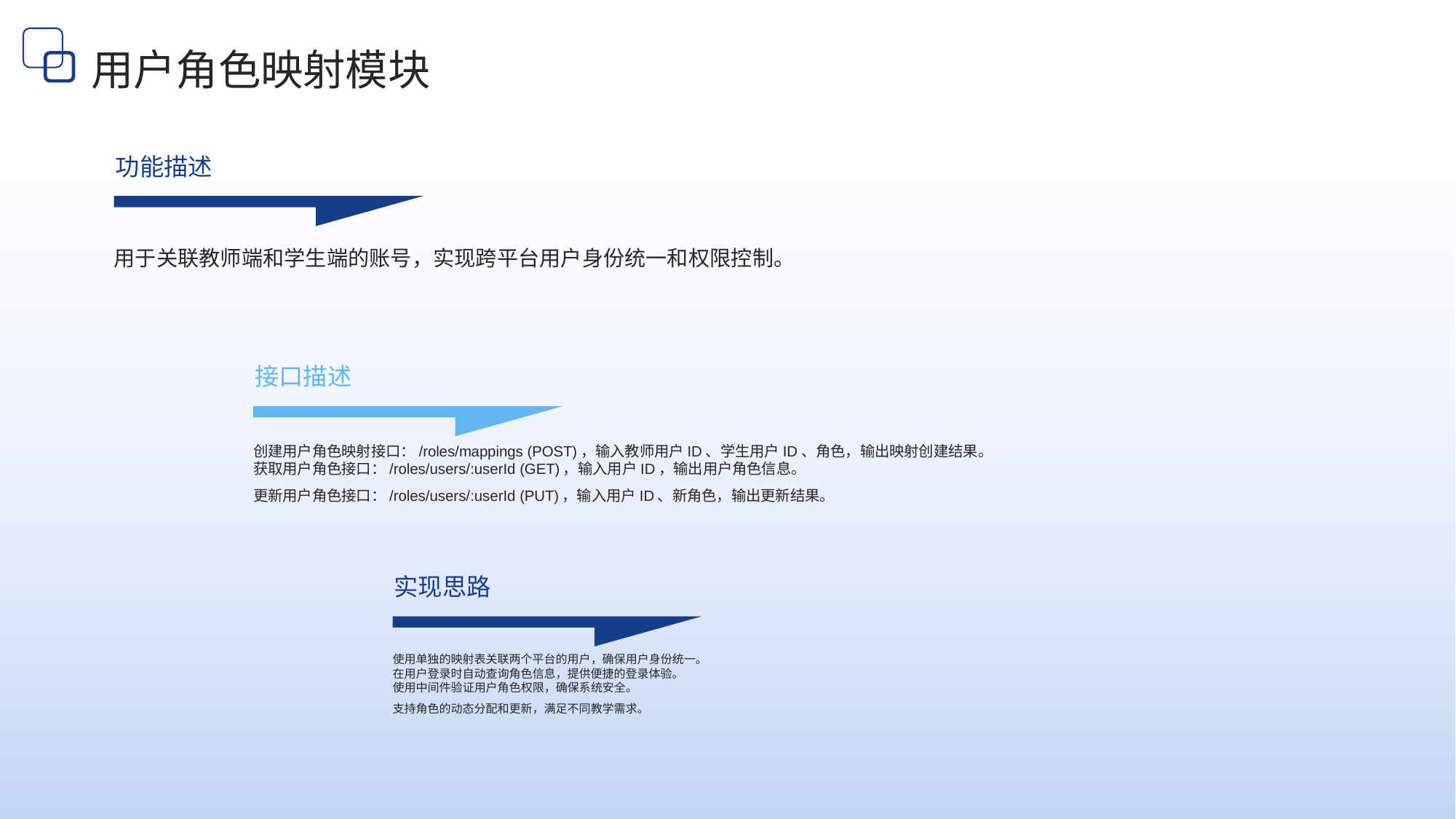

用户角色映射模块

功能描述

用于关联教师端和学生端的账号，实现跨平台用户身份统一和权限控制。
接口描述

创建用户角色映射接口：/roles/mappings (POST)，输入教师用户ID、学生用户ID、角色，输出映射创建结果。
获取用户角色接口：/roles/users/:userId (GET)，输入用户ID，输出用户角色信息。
更新用户角色接口：/roles/users/:userId (PUT)，输入用户ID、新角色，输出更新结果。
实现思路

使用单独的映射表关联两个平台的用户，确保用户身份统一。
在用户登录时自动查询角色信息，提供便捷的登录体验。
使用中间件验证用户角色权限，确保系统安全。
支持角色的动态分配和更新，满足不同教学需求。